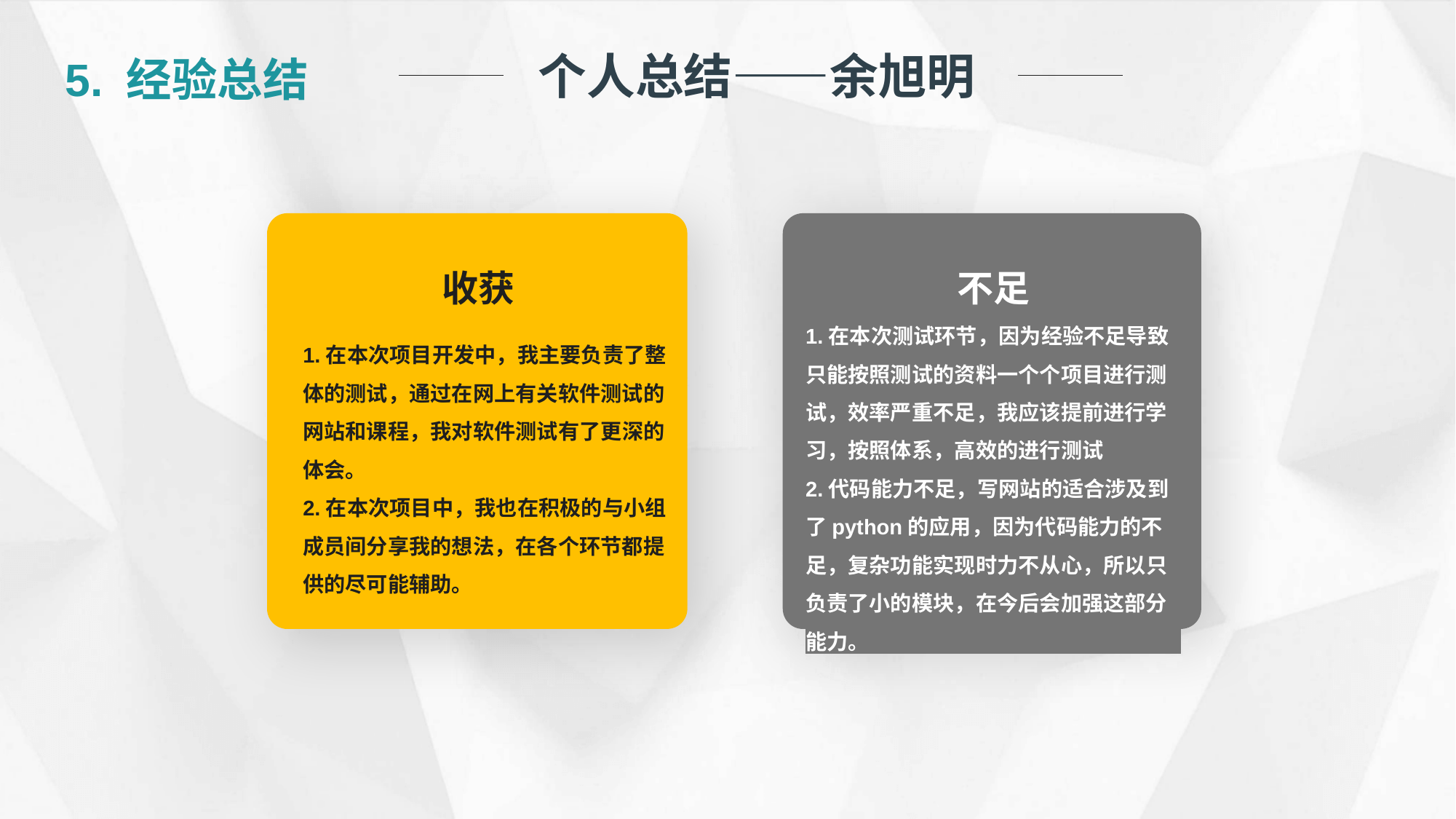

个人总结——余旭明
5. 经验总结

收获
1.在本次项目开发中，我主要负责了整体的测试，通过在网上有关软件测试的网站和课程，我对软件测试有了更深的体会。
2.在本次项目中，我也在积极的与小组成员间分享我的想法，在各个环节都提供的尽可能辅助。

不足
1.在本次测试环节，因为经验不足导致只能按照测试的资料一个个项目进行测试，效率严重不足，我应该提前进行学习，按照体系，高效的进行测试
2.代码能力不足，写网站的适合涉及到了python的应用，因为代码能力的不足，复杂功能实现时力不从心，所以只负责了小的模块，在今后会加强这部分能力。